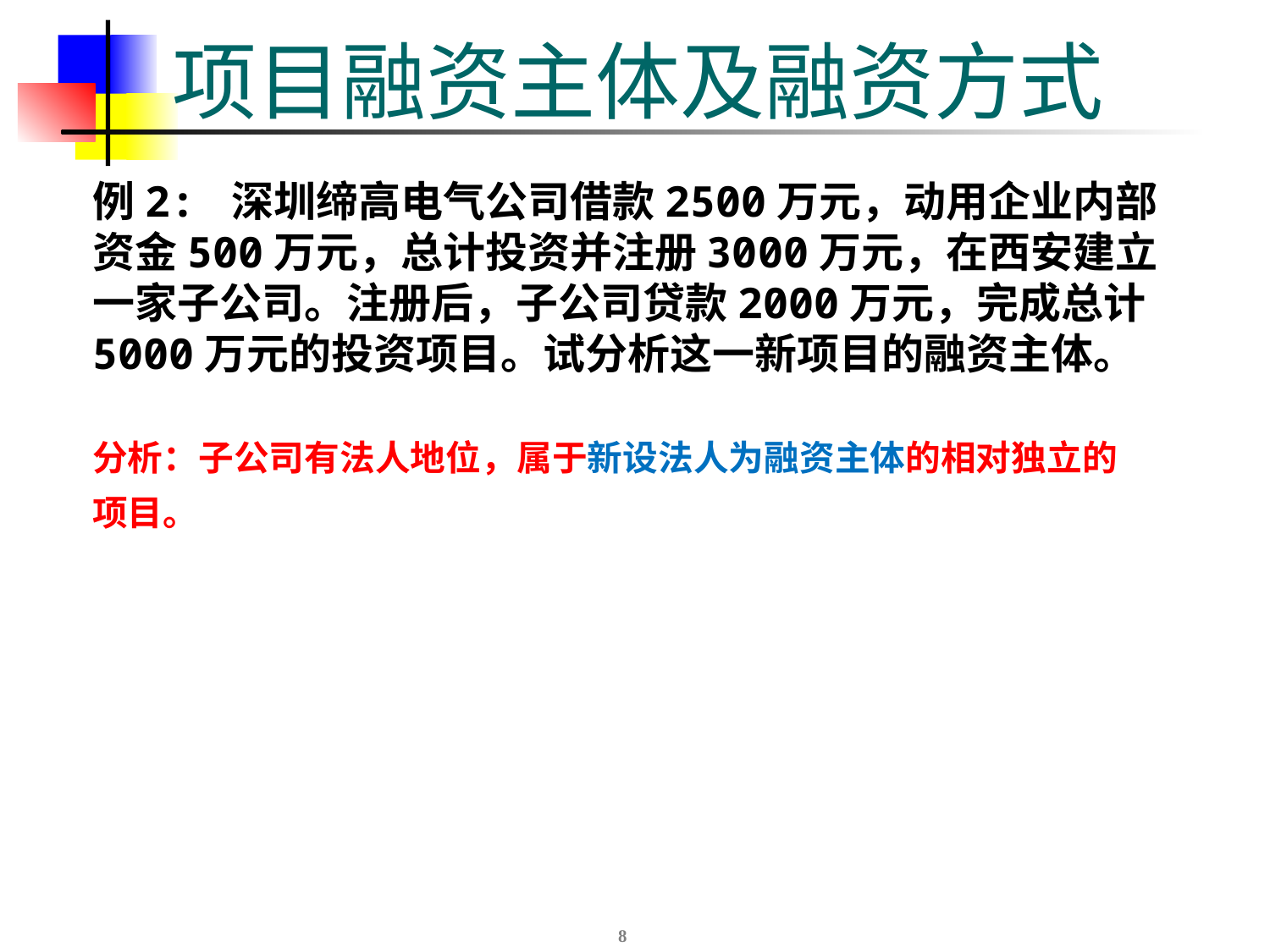

# 项目融资主体及融资方式
例2: 深圳缔高电气公司借款2500万元，动用企业内部资金500万元，总计投资并注册3000万元，在西安建立一家子公司。注册后，子公司贷款2000万元，完成总计5000万元的投资项目。试分析这一新项目的融资主体。
分析：子公司有法人地位，属于新设法人为融资主体的相对独立的项目。
8